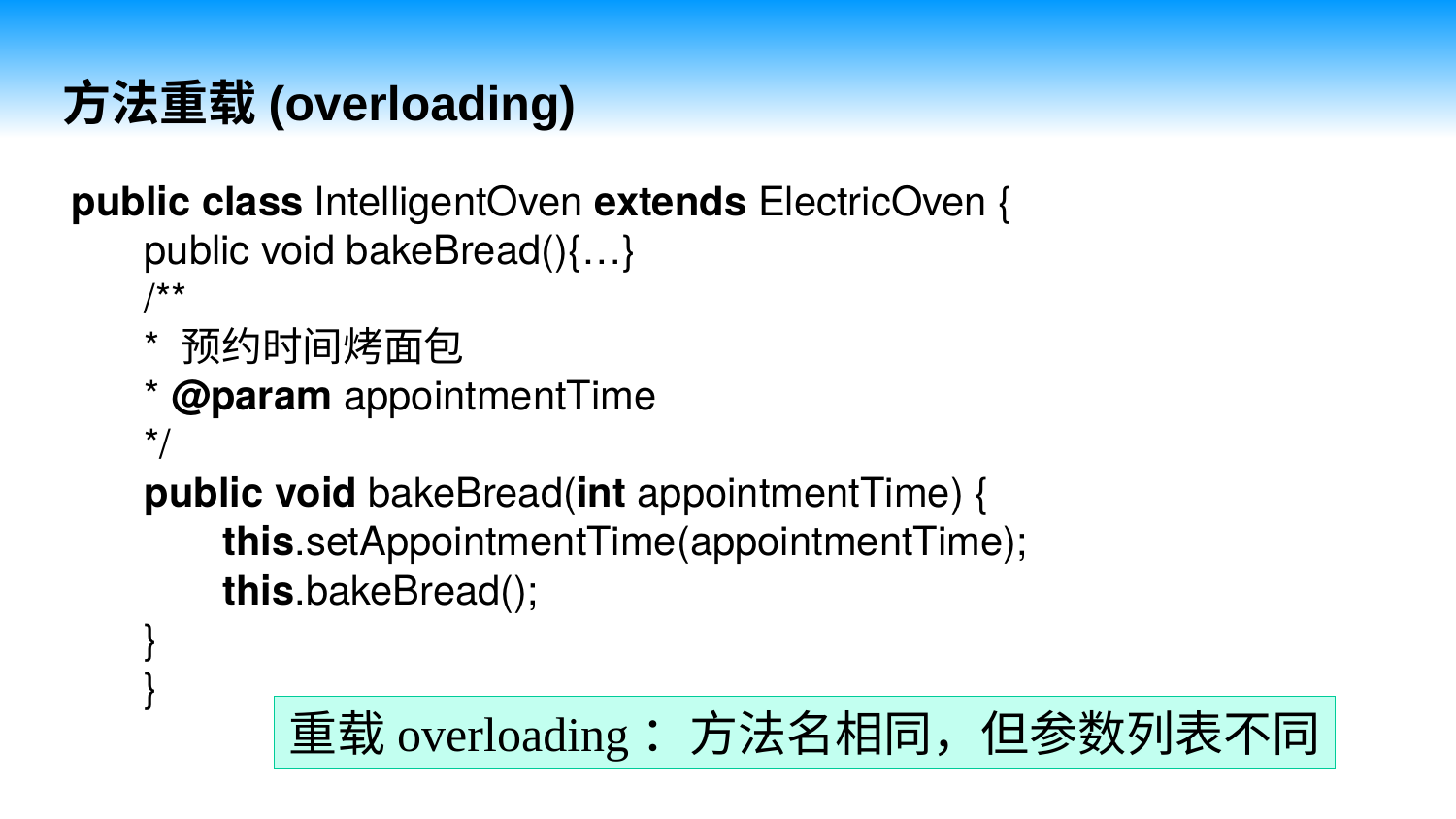

方法重载(overloading)
public class IntelligentOven extends ElectricOven {
public void bakeBread(){…}
/**
* 预约时间烤面包
* @param appointmentTime
*/
public void bakeBread(int appointmentTime) {
       this.setAppointmentTime(appointmentTime);
       this.bakeBread();
}
}
重载overloading：方法名相同，但参数列表不同